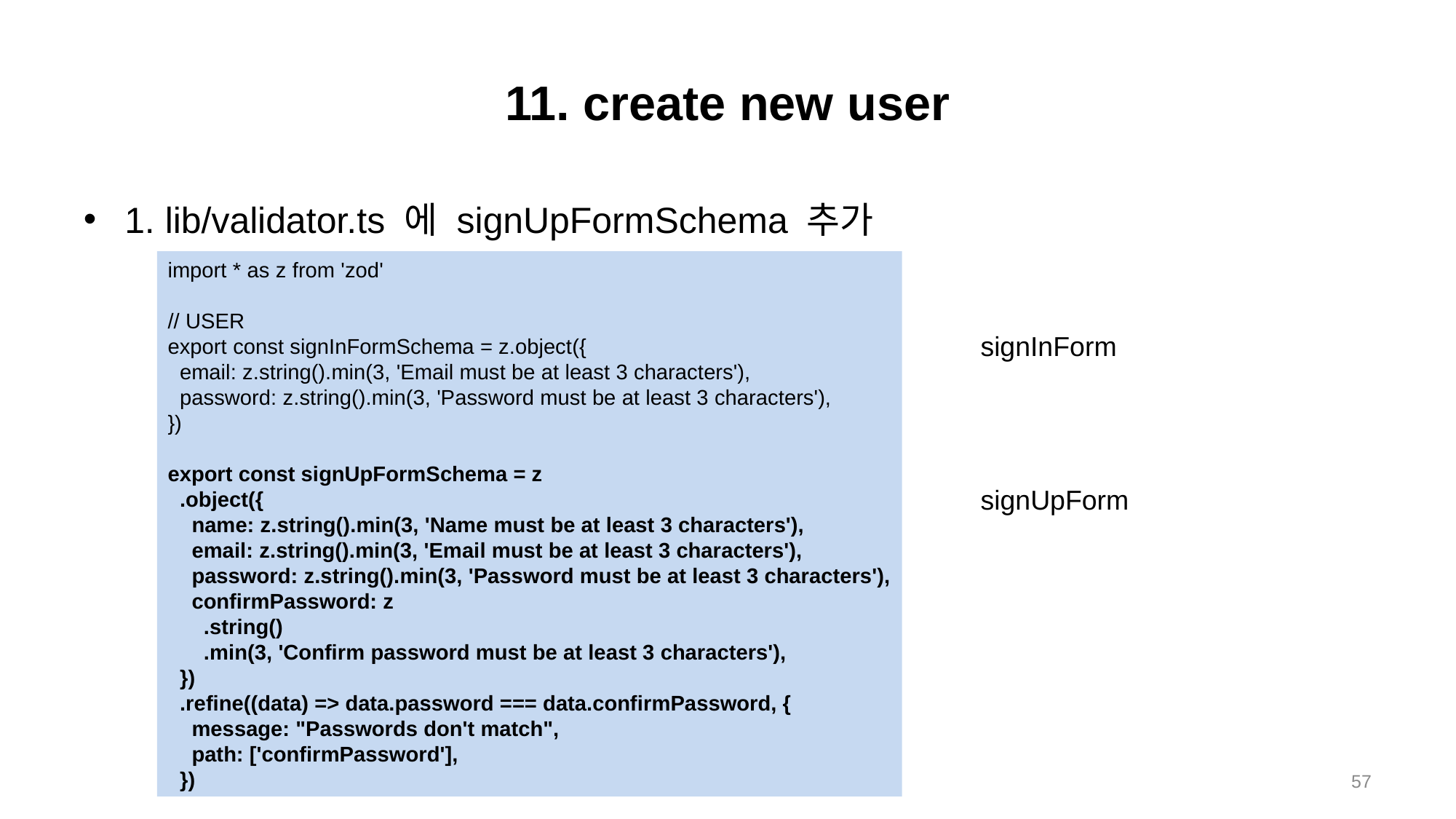

# 11. create new user
1. lib/validator.ts 에 signUpFormSchema 추가
import * as z from 'zod'
// USER
export const signInFormSchema = z.object({
  email: z.string().min(3, 'Email must be at least 3 characters'),
  password: z.string().min(3, 'Password must be at least 3 characters'),
})
export const signUpFormSchema = z
  .object({
    name: z.string().min(3, 'Name must be at least 3 characters'),
    email: z.string().min(3, 'Email must be at least 3 characters'),
    password: z.string().min(3, 'Password must be at least 3 characters'),
    confirmPassword: z
      .string()
      .min(3, 'Confirm password must be at least 3 characters'),
  })
  .refine((data) => data.password === data.confirmPassword, {
    message: "Passwords don't match",
    path: ['confirmPassword'],
  })
signInForm
signUpForm
57